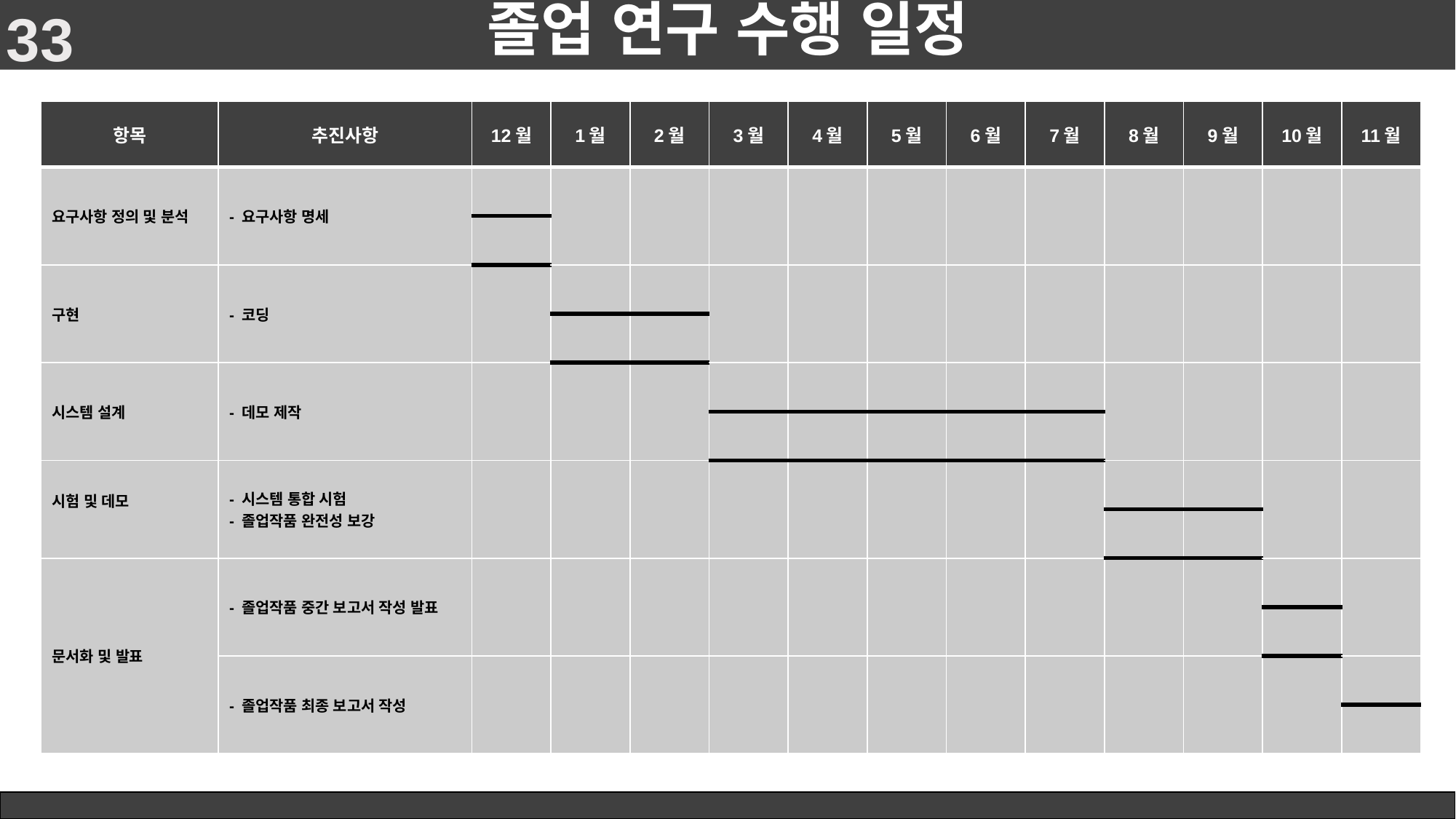

# 졸업 연구 수행 일정
33

SW Equipment
| 항목 | 추진사항 | 12월 | 1월 | 2월 | 3월 | 4월 | 5월 | 6월 | 7월 | 8월 | 9월 | 10월 | 11월 |
| --- | --- | --- | --- | --- | --- | --- | --- | --- | --- | --- | --- | --- | --- |
| 요구사항 정의 및 분석 | - 요구사항 명세 |  |  |  |  |  |  |  |  |  |  |  |  |
|  |  |  |  |  |  |  |  |  |  |  |  |  |  |
| 구현 | - 코딩 |  |  |  |  |  |  |  |  |  |  |  |  |
|  |  |  |  |  |  |  |  |  |  |  |  |  |  |
| 시스템 설계 | - 데모 제작 |  |  |  |  |  |  |  |  |  |  |  |  |
|  |  |  |  |  |  |  |  |  |  |  |  |  |  |
| 시험 및 데모 | - 시스템 통합 시험 - 졸업작품 완전성 보강 |  |  |  |  |  |  |  |  |  |  |  |  |
|  |  |  |  |  |  |  |  |  |  |  |  |  |  |
| 문서화 및 발표 | - 졸업작품 중간 보고서 작성 발표 |  |  |  |  |  |  |  |  |  |  |  |  |
|  |  |  |  |  |  |  |  |  |  |  |  |  |  |
|  | - 졸업작품 최종 보고서 작성 |  |  |  |  |  |  |  |  |  |  |  |  |
|  |  |  |  |  |  |  |  |  |  |  |  |  |  |